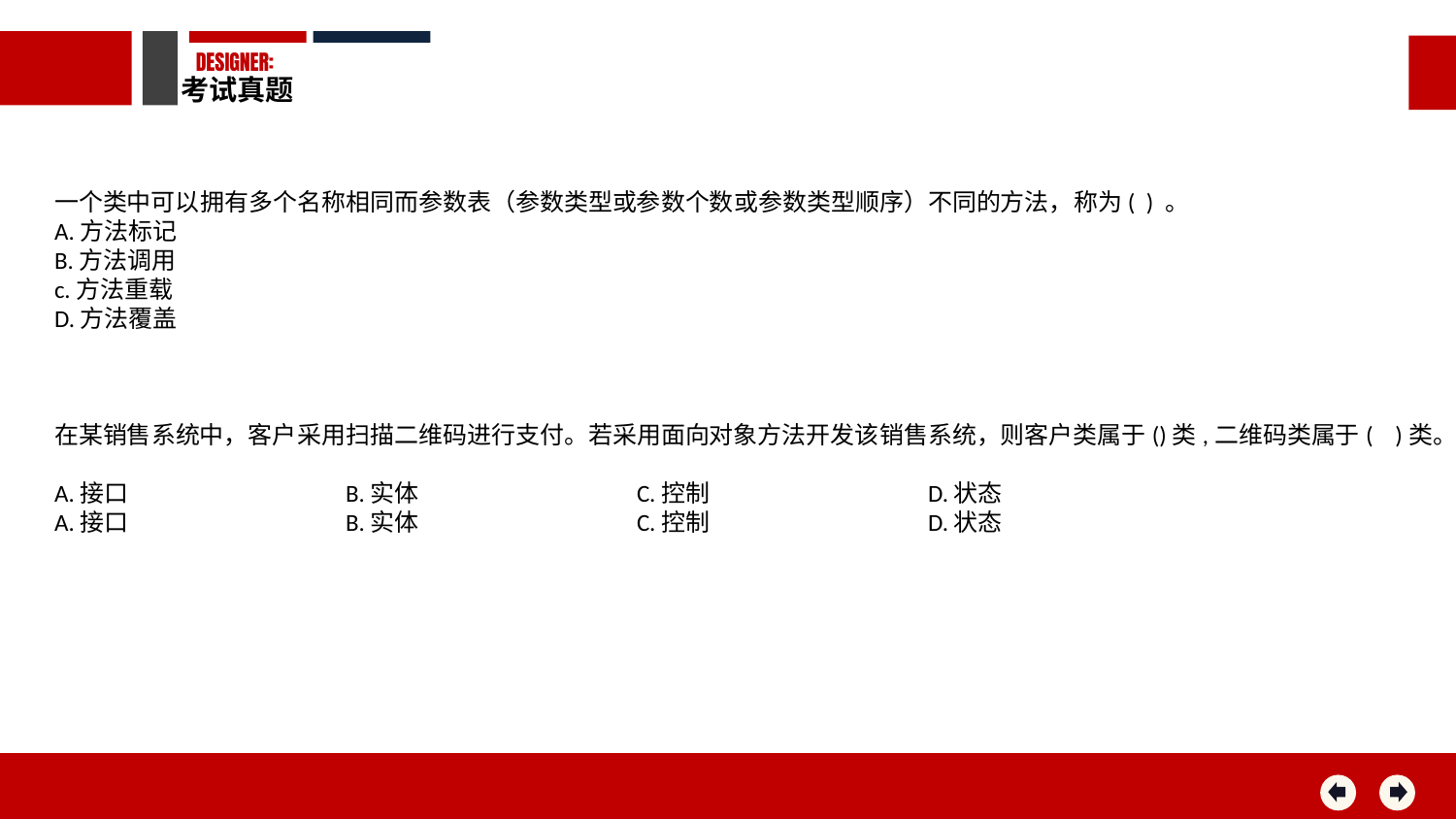

DESIGNER:
考试真题
一个类中可以拥有多个名称相同而参数表（参数类型或参数个数或参数类型顺序）不同的方法，称为(  ) 。
A.方法标记
B.方法调用
c.方法重载
D.方法覆盖

在某销售系统中，客户采用扫描二维码进行支付。若采用面向对象方法开发该销售系统，则客户类属于()类,二维码类属于(    )类。

A.接口		B.实体		C.控制		D.状态
A.接口		B.实体		C.控制		D.状态